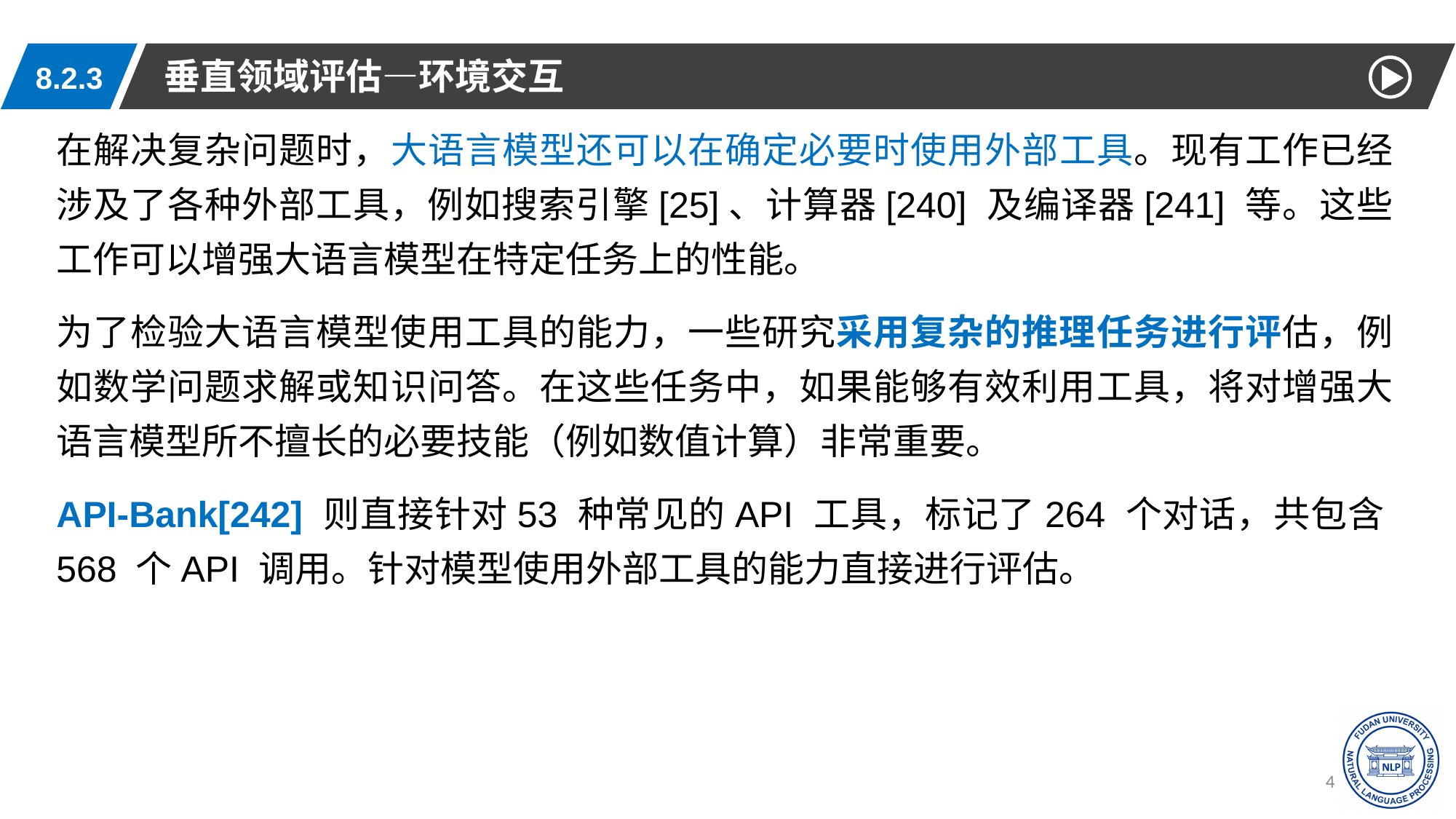

垂直领域评估—环境交互
8.2.3

在解决复杂问题时，大语言模型还可以在确定必要时使用外部工具。现有工作已经涉及了各种外部工具，例如搜索引擎[25]、计算器[240] 及编译器[241] 等。这些工作可以增强大语言模型在特定任务上的性能。
为了检验大语言模型使用工具的能力，一些研究采用复杂的推理任务进行评估，例如数学问题求解或知识问答。在这些任务中，如果能够有效利用工具，将对增强大语言模型所不擅长的必要技能（例如数值计算）非常重要。
API-Bank[242] 则直接针对53 种常见的API 工具，标记了264 个对话，共包含568 个API 调用。针对模型使用外部工具的能力直接进行评估。
45